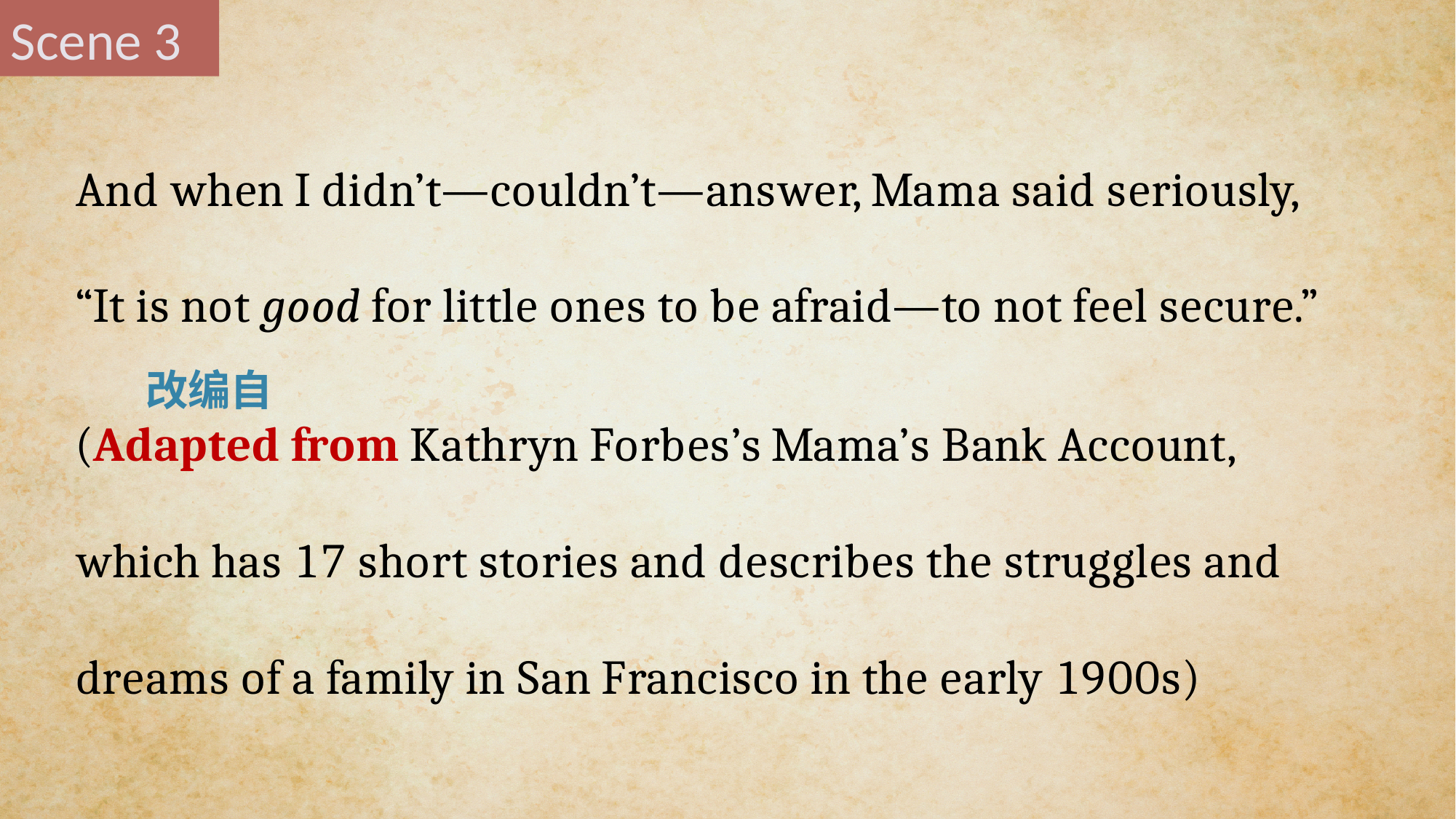

Scene 3
And when I didn’t—couldn’t—answer, Mama said seriously,
“It is not good for little ones to be afraid—to not feel secure.”
(Adapted from Kathryn Forbes’s Mama’s Bank Account, which has 17 short stories and describes the struggles and dreams of a family in San Francisco in the early 1900s)
改编自